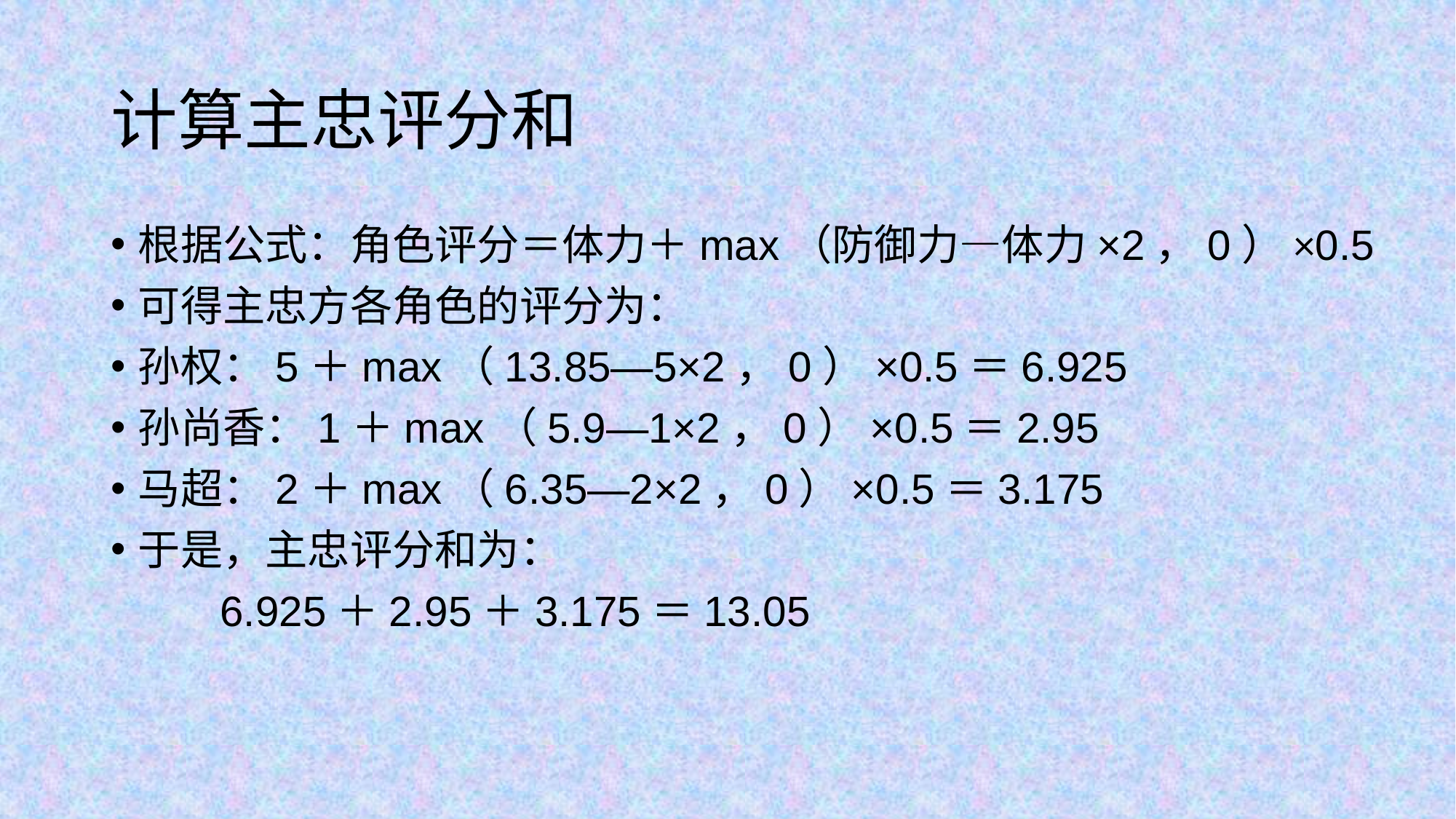

# 计算主忠评分和
根据公式：角色评分＝体力＋max（防御力―体力×2，0）×0.5
可得主忠方各角色的评分为：
孙权：5＋max（13.85―5×2，0）×0.5＝6.925
孙尚香：1＋max（5.9―1×2，0）×0.5＝2.95
马超：2＋max（6.35―2×2，0）×0.5＝3.175
于是，主忠评分和为：
	6.925＋2.95＋3.175＝13.05